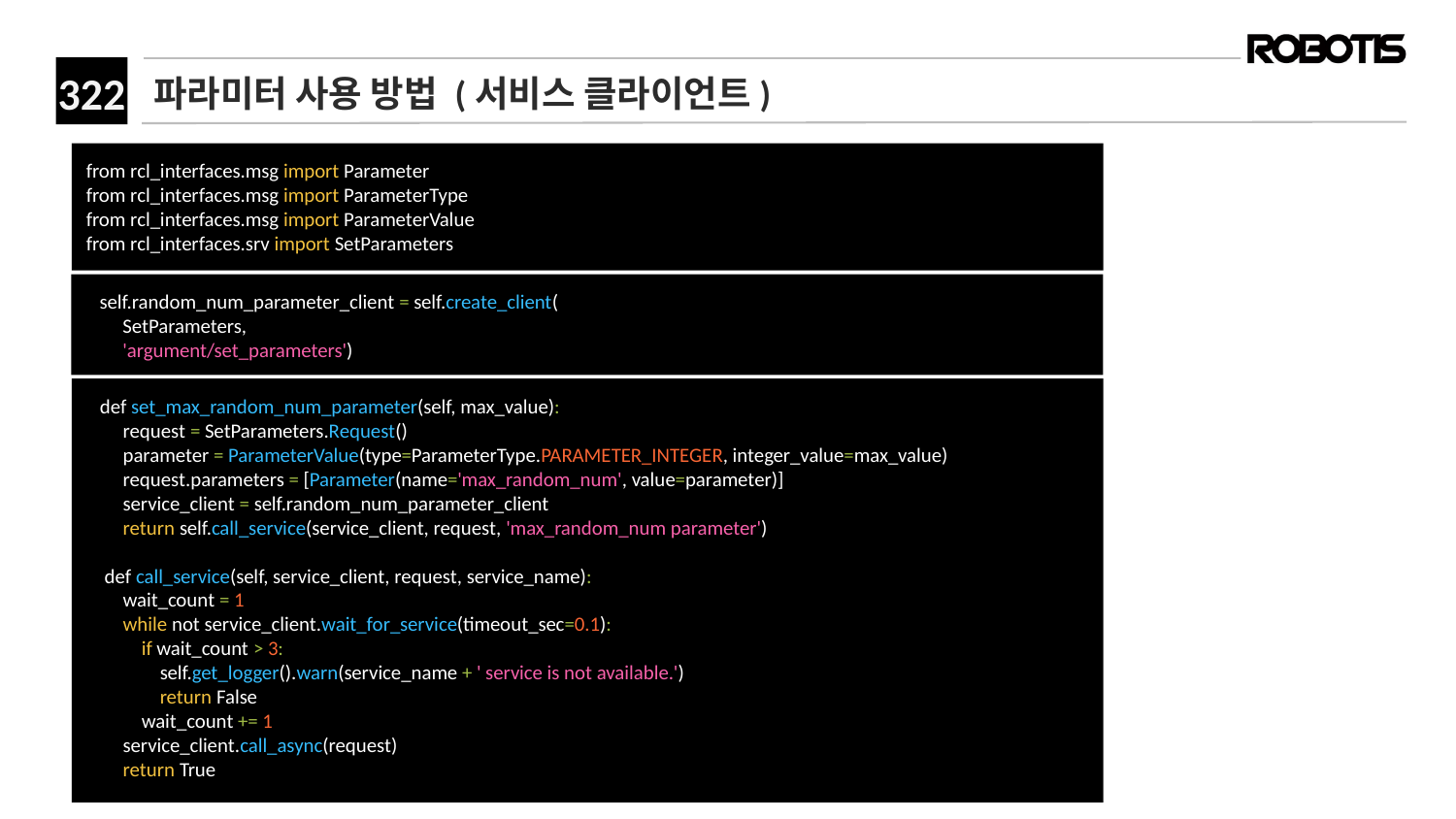

# 파라미터 사용 방법 (서비스 클라이언트)

from rcl_interfaces.msg import Parameter
from rcl_interfaces.msg import ParameterType
from rcl_interfaces.msg import ParameterValue
from rcl_interfaces.srv import SetParameters
   self.random_num_parameter_client = self.create_client(
        SetParameters,
        'argument/set_parameters')
   def set_max_random_num_parameter(self, max_value):
        request = SetParameters.Request()
        parameter = ParameterValue(type=ParameterType.PARAMETER_INTEGER, integer_value=max_value)
        request.parameters = [Parameter(name='max_random_num', value=parameter)]
        service_client = self.random_num_parameter_client
        return self.call_service(service_client, request, 'max_random_num parameter')

    def call_service(self, service_client, request, service_name):
        wait_count = 1
        while not service_client.wait_for_service(timeout_sec=0.1):
            if wait_count > 3:
                self.get_logger().warn(service_name + ' service is not available.')
                return False
            wait_count += 1
        service_client.call_async(request)
        return True